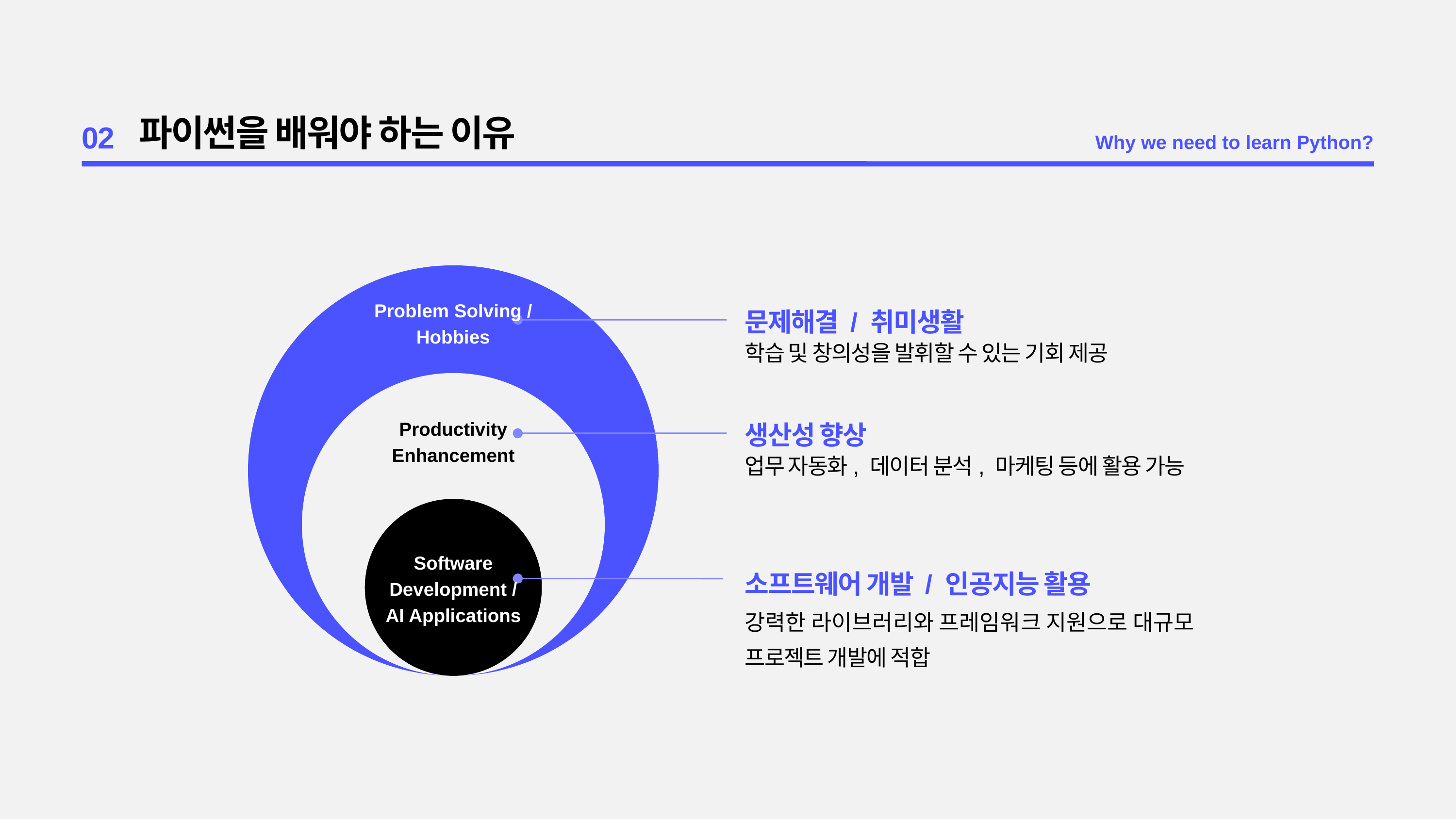

02
파이썬을 배워야 하는 이유
Why we need to learn Python?

Problem Solving / Hobbies
문제해결 / 취미생활

학습 및 창의성을 발휘할 수 있는 기회 제공

생산성 향상
Productivity Enhancement

업무 자동화, 데이터 분석, 마케팅 등에 활용 가능

Software Development / AI Applications
소프트웨어 개발 / 인공지능 활용

강력한 라이브러리와 프레임워크 지원으로 대규모 프로젝트 개발에 적합